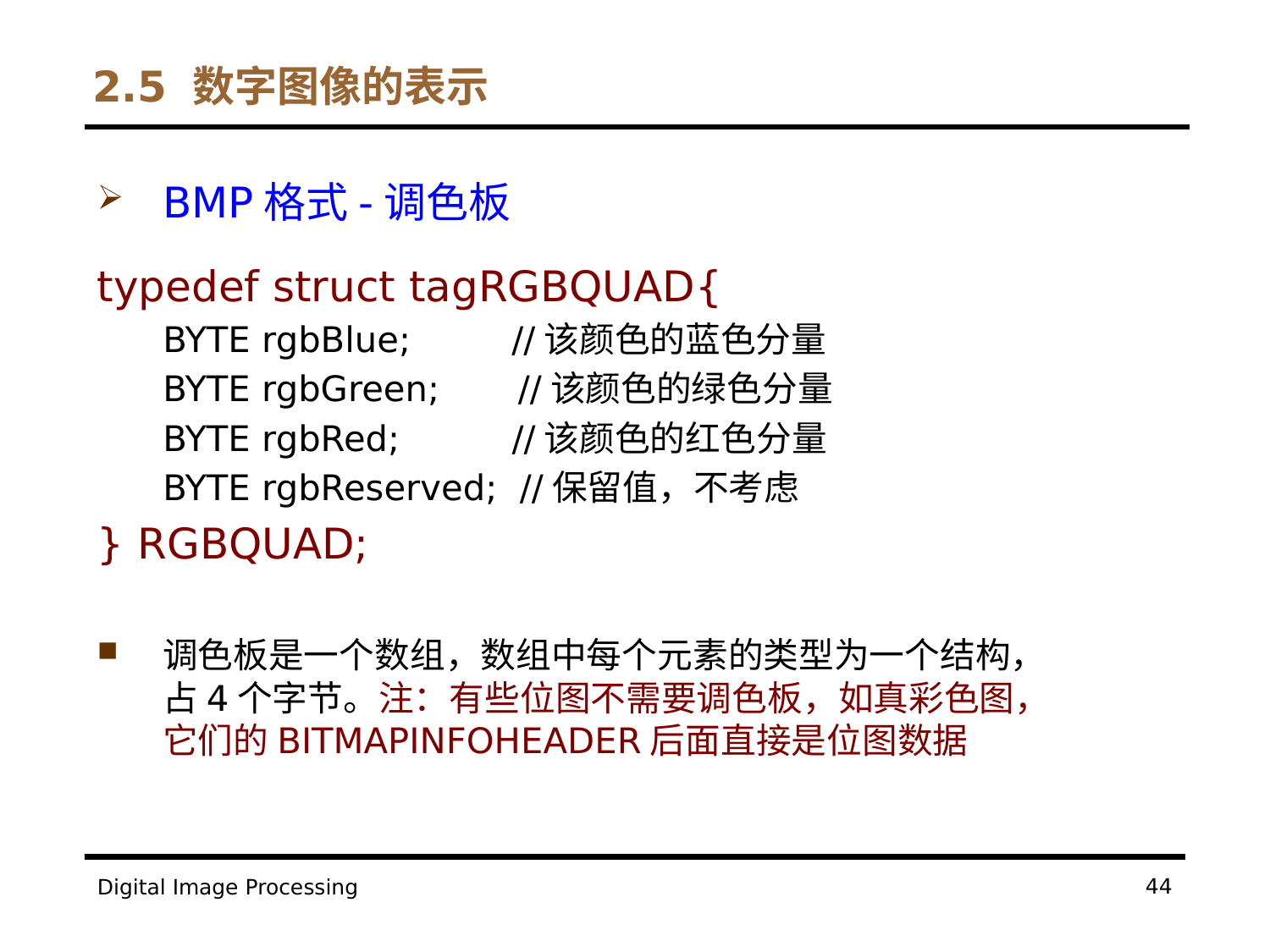

2.5 数字图像的表示
BMP格式-调色板

typedef struct tagRGBQUAD{
BYTE rgbBlue;         //该颜色的蓝色分量
BYTE rgbGreen;       //该颜色的绿色分量
BYTE rgbRed;          //该颜色的红色分量
BYTE rgbReserved;  //保留值，不考虑
} RGBQUAD;

调色板是一个数组，数组中每个元素的类型为一个结构，占4个字节。注：有些位图不需要调色板，如真彩色图，它们的BITMAPINFOHEADER后面直接是位图数据
44
Digital Image Processing